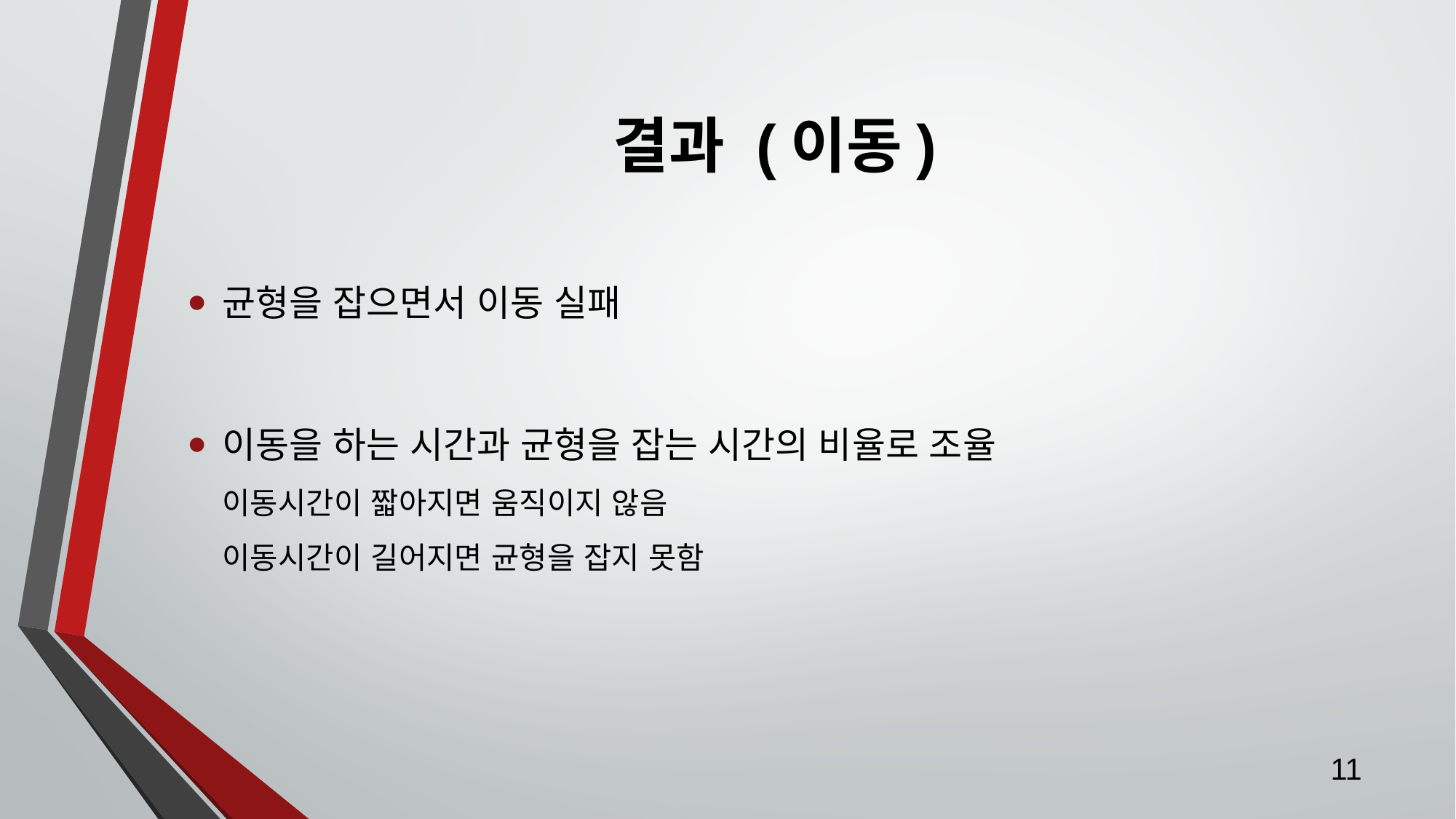

# 결과 (이동)
균형을 잡으면서 이동 실패

이동을 하는 시간과 균형을 잡는 시간의 비율로 조율
이동시간이 짧아지면 움직이지 않음
이동시간이 길어지면 균형을 잡지 못함
11